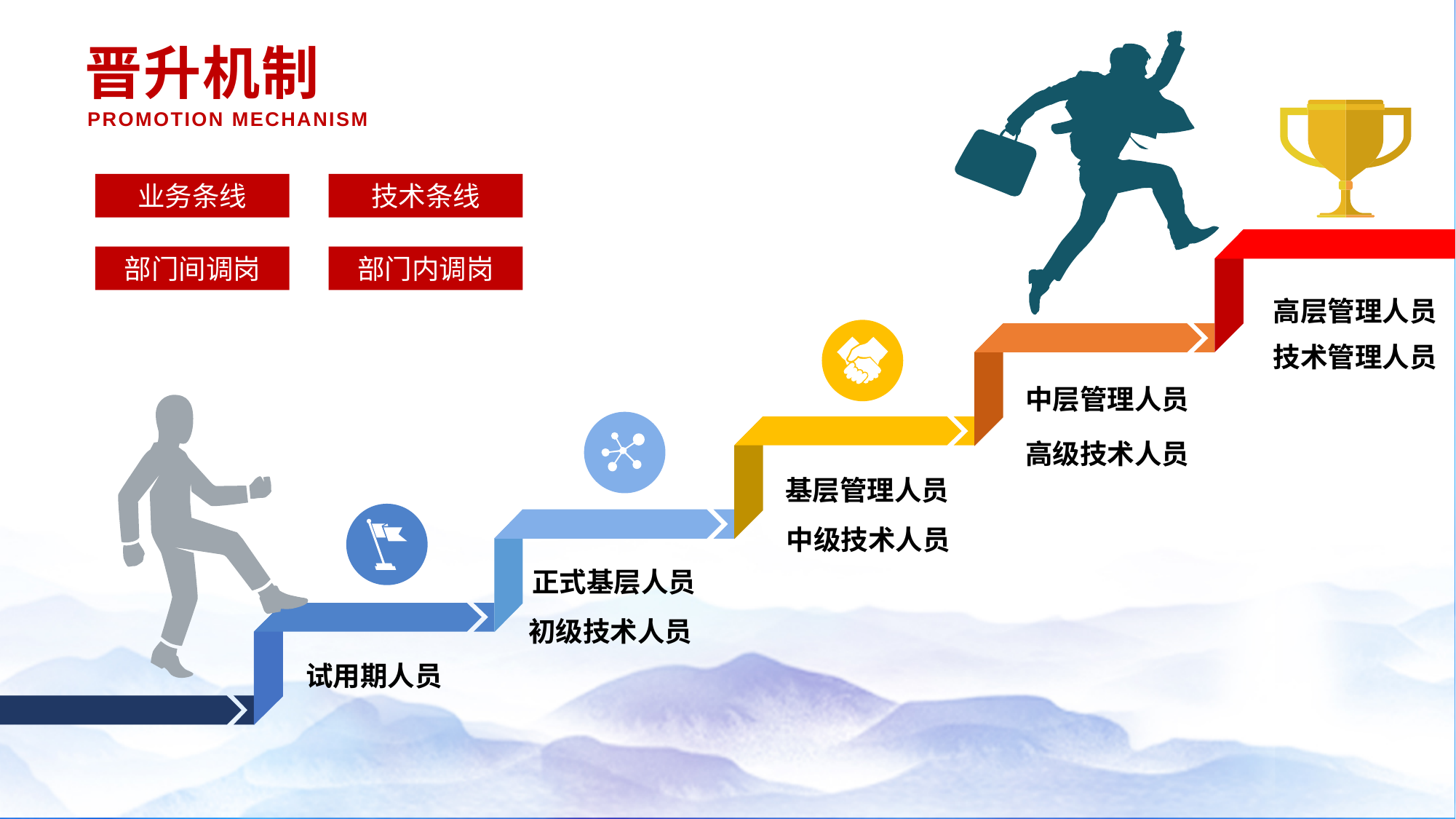

晋升机制

PROMOTION MECHANISM
业务条线
技术条线

部门间调岗
部门内调岗
高层管理人员
技术管理人员

中层管理人员

高级技术人员

基层管理人员
中级技术人员

正式基层人员
初级技术人员

试用期人员